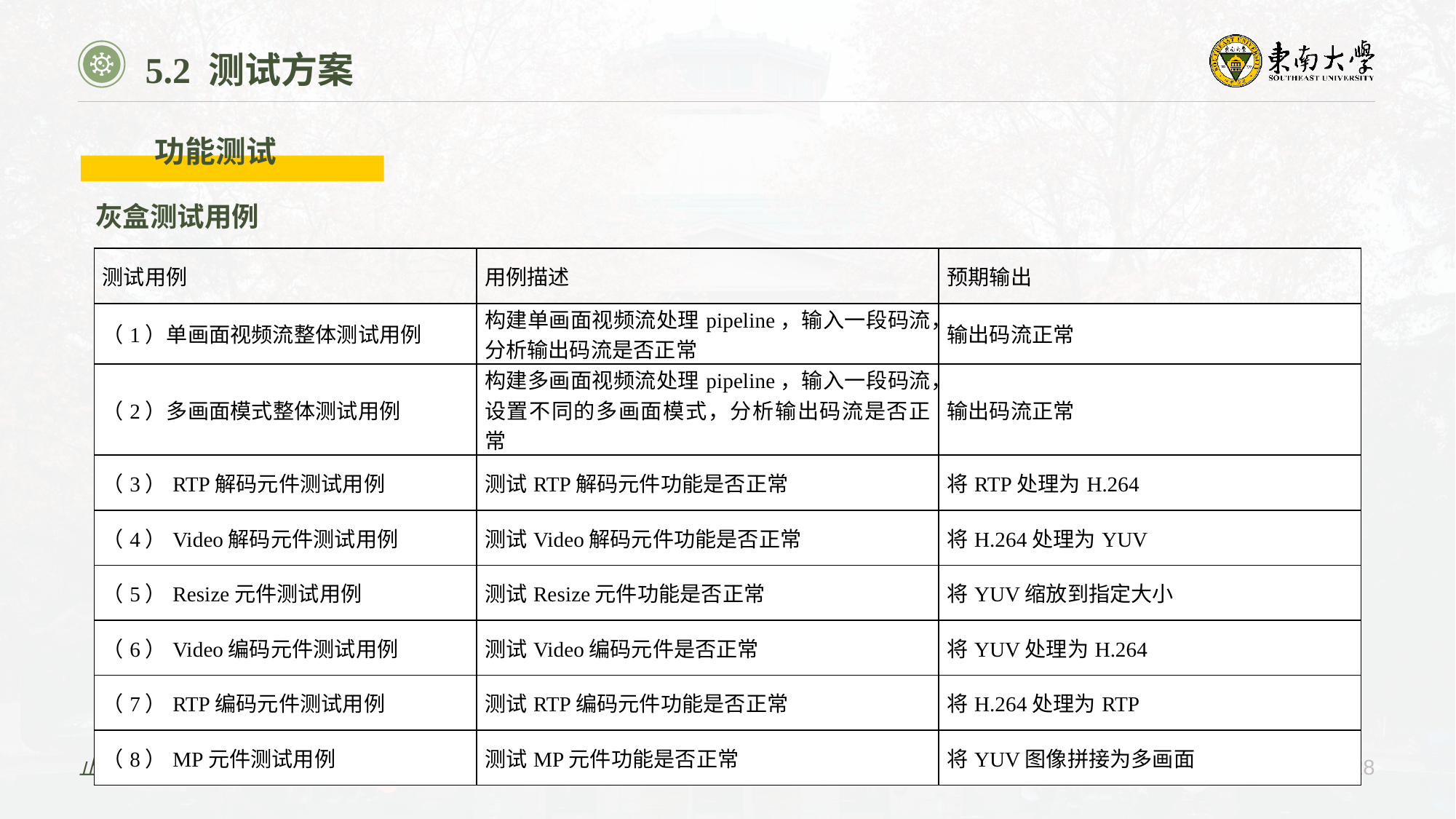

5.2 测试方案
功能测试

灰盒测试用例
| 测试用例 | 用例描述 | 预期输出 |
| --- | --- | --- |
| （1）单画面视频流整体测试用例 | 构建单画面视频流处理pipeline，输入一段码流，分析输出码流是否正常 | 输出码流正常 |
| （2）多画面模式整体测试用例 | 构建多画面视频流处理pipeline，输入一段码流，设置不同的多画面模式，分析输出码流是否正常 | 输出码流正常 |
| （3）RTP解码元件测试用例 | 测试RTP解码元件功能是否正常 | 将RTP处理为H.264 |
| （4）Video解码元件测试用例 | 测试Video解码元件功能是否正常 | 将H.264处理为YUV |
| （5）Resize元件测试用例 | 测试Resize元件功能是否正常 | 将YUV缩放到指定大小 |
| （6）Video编码元件测试用例 | 测试Video编码元件是否正常 | 将YUV处理为H.264 |
| （7）RTP编码元件测试用例 | 测试RTP编码元件功能是否正常 | 将H.264处理为RTP |
| （8）MP元件测试用例 | 测试MP元件功能是否正常 | 将YUV图像拼接为多画面 |

止于至善
28